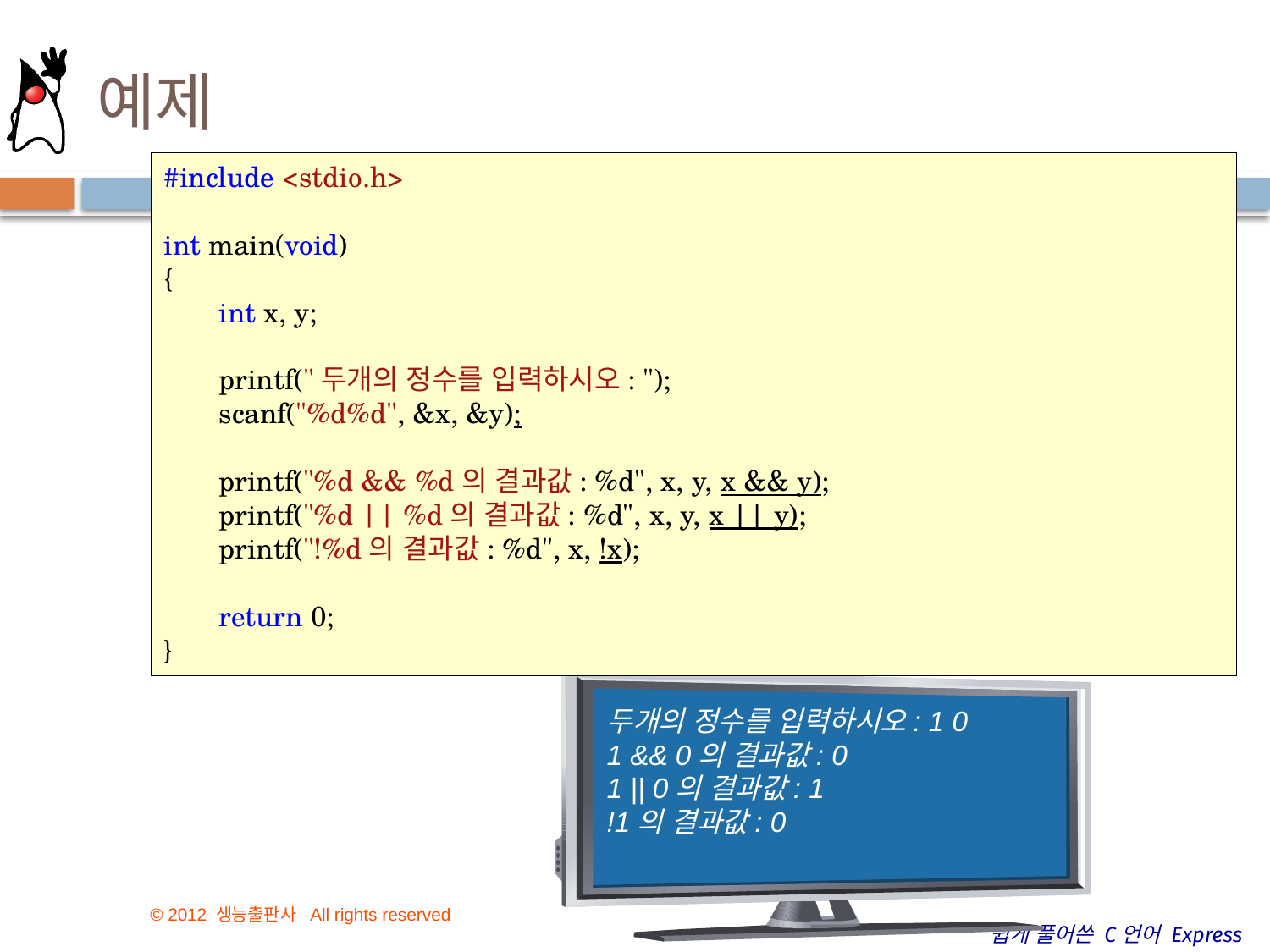

# 예제
#include <stdio.h>

int main(void)
{
       int x, y;

       printf("두개의 정수를 입력하시오: ");
       scanf("%d%d", &x, &y);

       printf("%d && %d의 결과값: %d", x, y, x && y);
       printf("%d || %d의 결과값: %d", x, y, x || y);
       printf("!%d의 결과값: %d", x, !x);

       return 0;
}

두개의 정수를 입력하시오: 1 0
1 && 0의 결과값: 0
1 || 0의 결과값: 1
!1의 결과값: 0